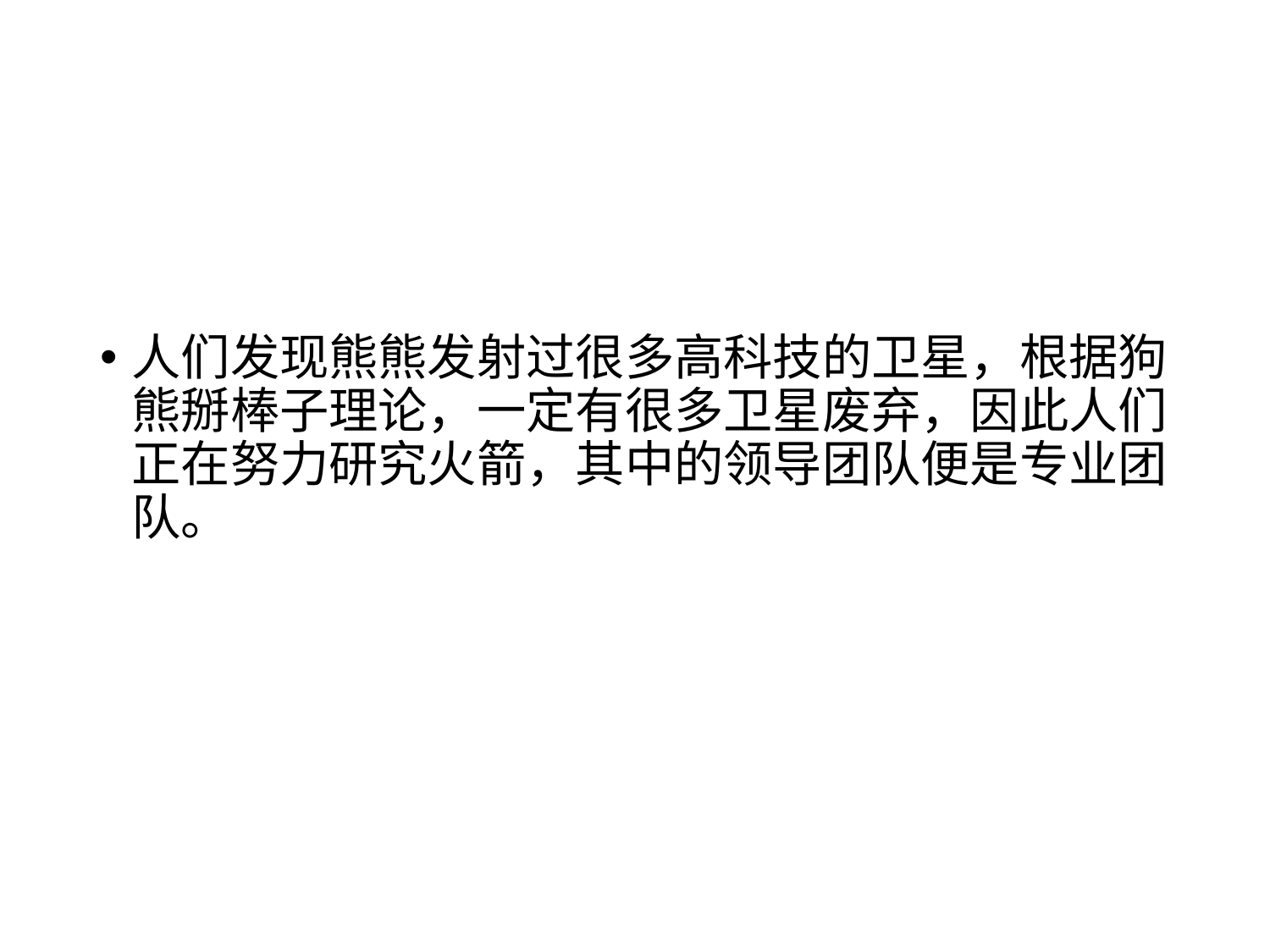

#
人们发现熊熊发射过很多高科技的卫星，根据狗熊掰棒子理论，一定有很多卫星废弃，因此人们正在努力研究火箭，其中的领导团队便是专业团队。